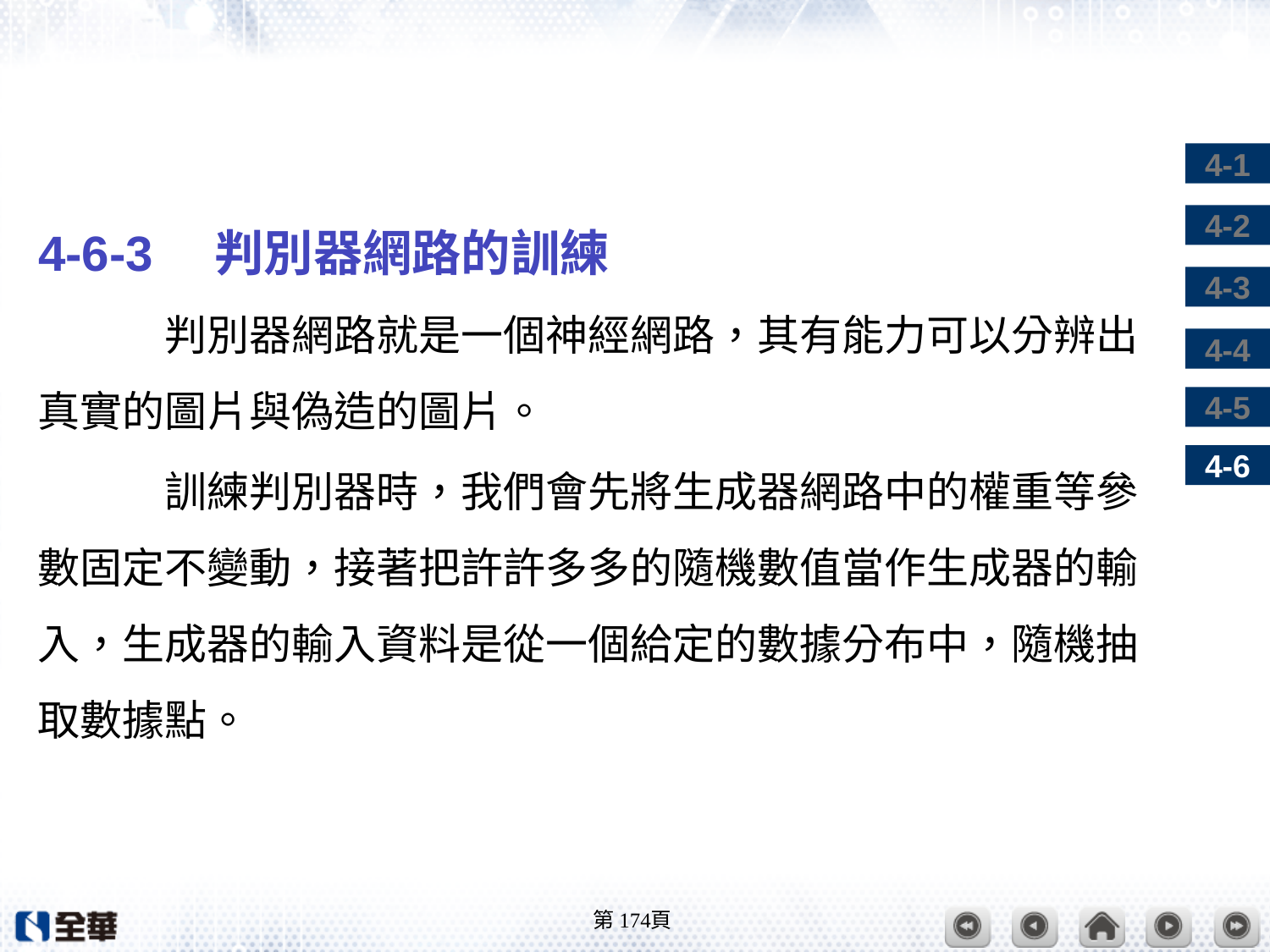

#
4-6-3　判別器網路的訓練
	判別器網路就是一個神經網路，其有能力可以分辨出真實的圖片與偽造的圖片。
	訓練判別器時，我們會先將生成器網路中的權重等參數固定不變動，接著把許許多多的隨機數值當作生成器的輸入，生成器的輸入資料是從一個給定的數據分布中，隨機抽取數據點。